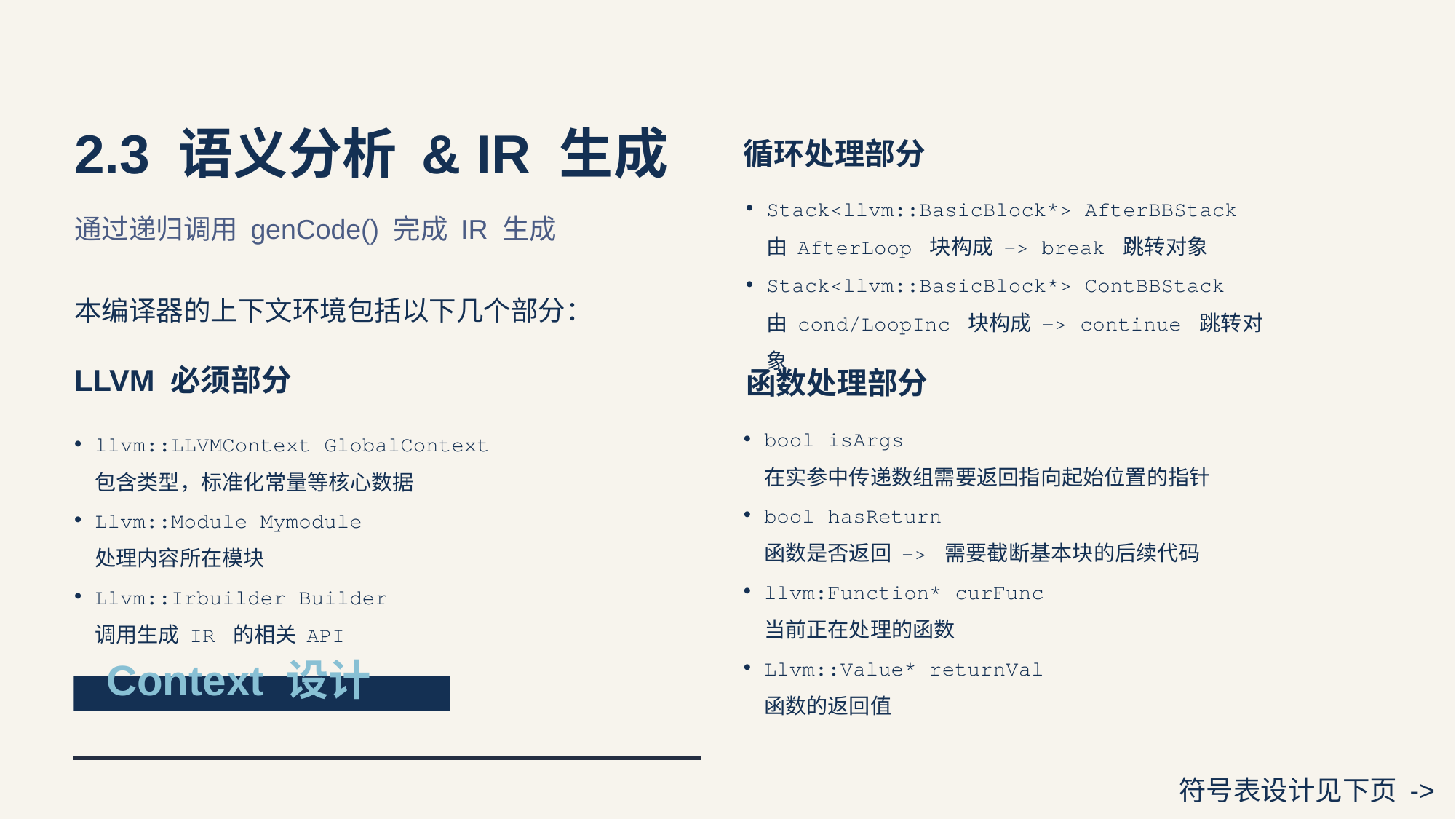

2.3 语义分析 & IR 生成
循环处理部分
Stack<llvm::BasicBlock*> AfterBBStack
由 AfterLoop 块构成 -> break 跳转对象
Stack<llvm::BasicBlock*> ContBBStack
由 cond/LoopInc 块构成 -> continue 跳转对象
通过递归调用 genCode() 完成 IR 生成
本编译器的上下文环境包括以下几个部分：
LLVM 必须部分
函数处理部分
bool isArgs
在实参中传递数组需要返回指向起始位置的指针
bool hasReturn
函数是否返回 -> 需要截断基本块的后续代码
llvm:Function* curFunc
当前正在处理的函数
Llvm::Value* returnVal
函数的返回值
llvm::LLVMContext GlobalContext
包含类型，标准化常量等核心数据
Llvm::Module Mymodule
处理内容所在模块
Llvm::Irbuilder Builder
调用生成 IR 的相关 API
Context 设计

符号表设计见下页 ->